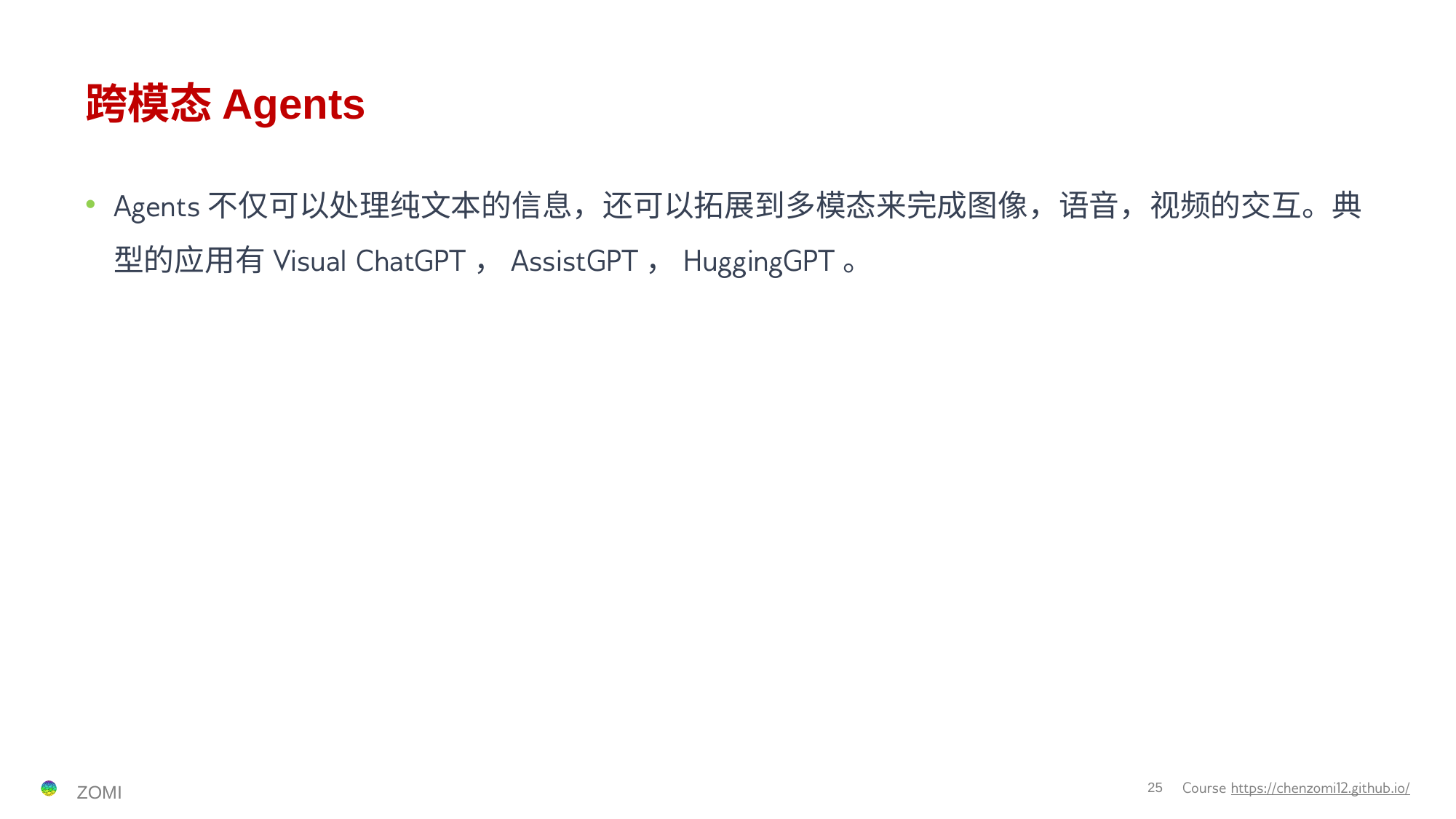

# 跨模态Agents
Agents不仅可以处理纯文本的信息，还可以拓展到多模态来完成图像，语音，视频的交互。典型的应用有Visual ChatGPT，AssistGPT，HuggingGPT。